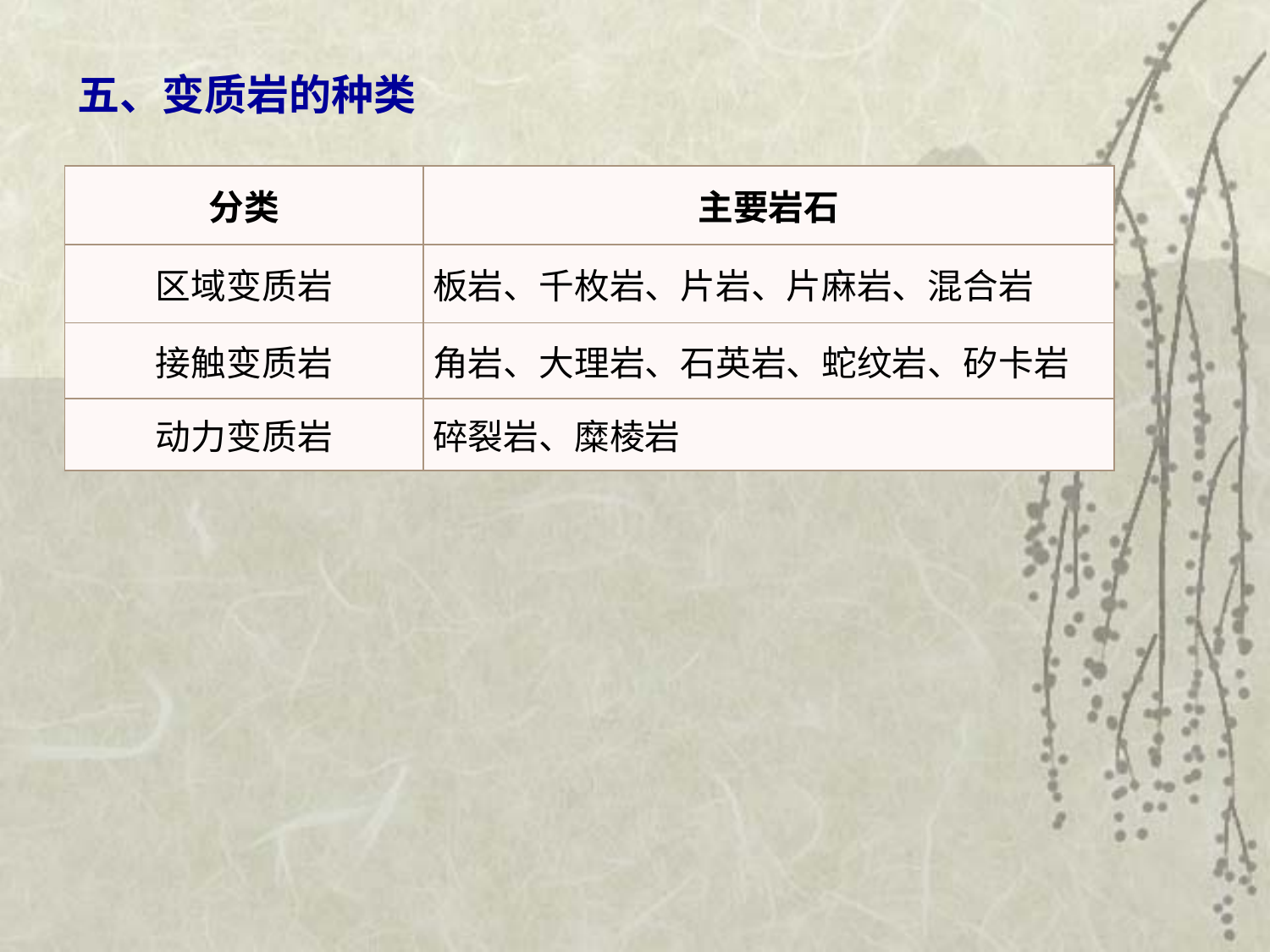

五、变质岩的种类
| 分类 | 主要岩石 |
| --- | --- |
| 区域变质岩 | 板岩、千枚岩、片岩、片麻岩、混合岩 |
| 接触变质岩 | 角岩、大理岩、石英岩、蛇纹岩、矽卡岩 |
| 动力变质岩 | 碎裂岩、糜棱岩 |